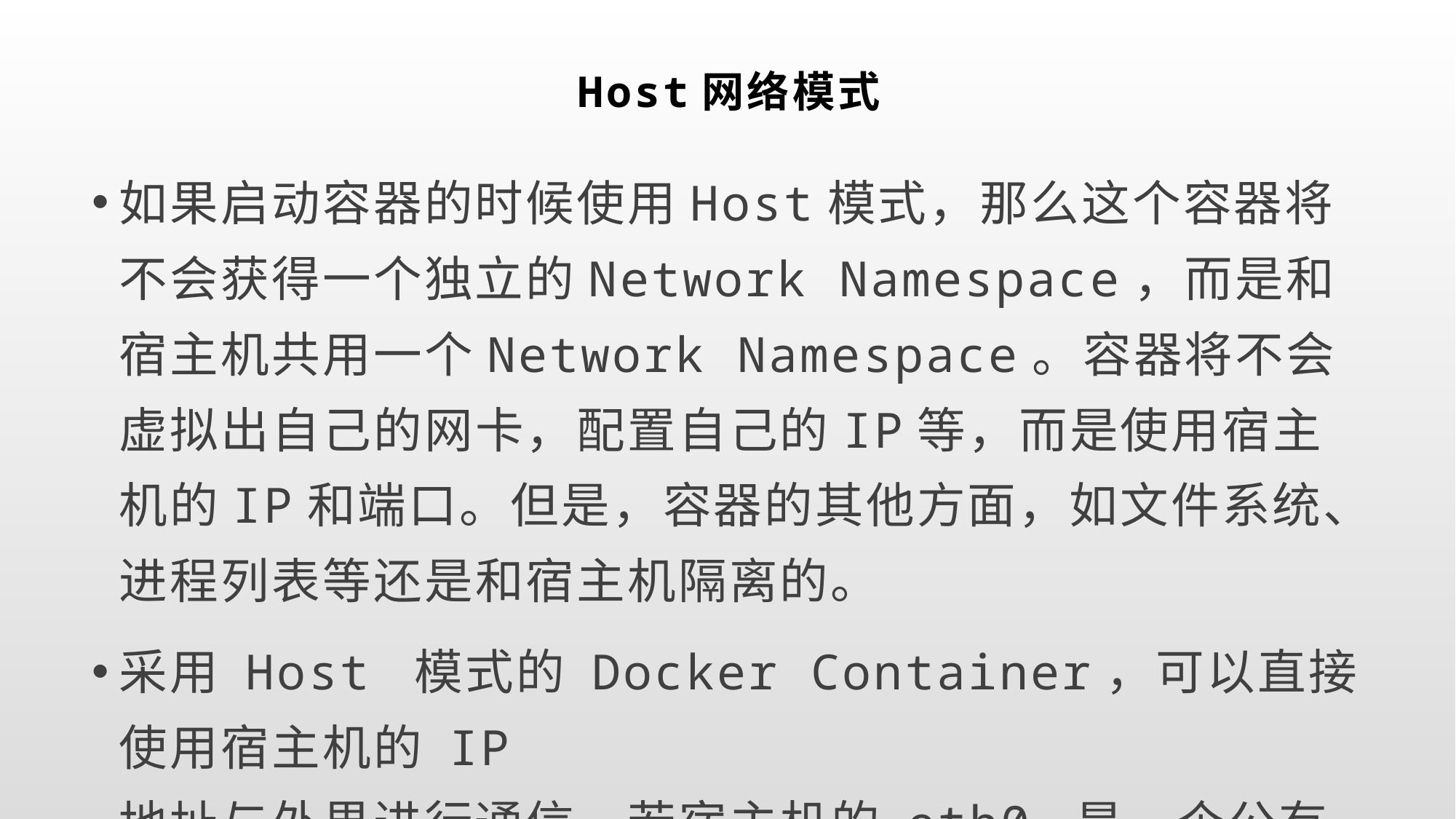

# Host网络模式
如果启动容器的时候使用Host模式，那么这个容器将不会获得一个独立的Network Namespace，而是和宿主机共用一个Network Namespace。容器将不会虚拟出自己的网卡，配置自己的IP等，而是使用宿主机的IP和端口。但是，容器的其他方面，如文件系统、进程列表等还是和宿主机隔离的。
采用 Host 模式的 Docker Container，可以直接使用宿主机的 IP
地址与外界进行通信，若宿主机的 eth0 是一个公有 IP，那么容器也拥有这个公有IP。同时容器内服务的端口也可以使用宿主机的端口，无需额外进行 NAT 转换。